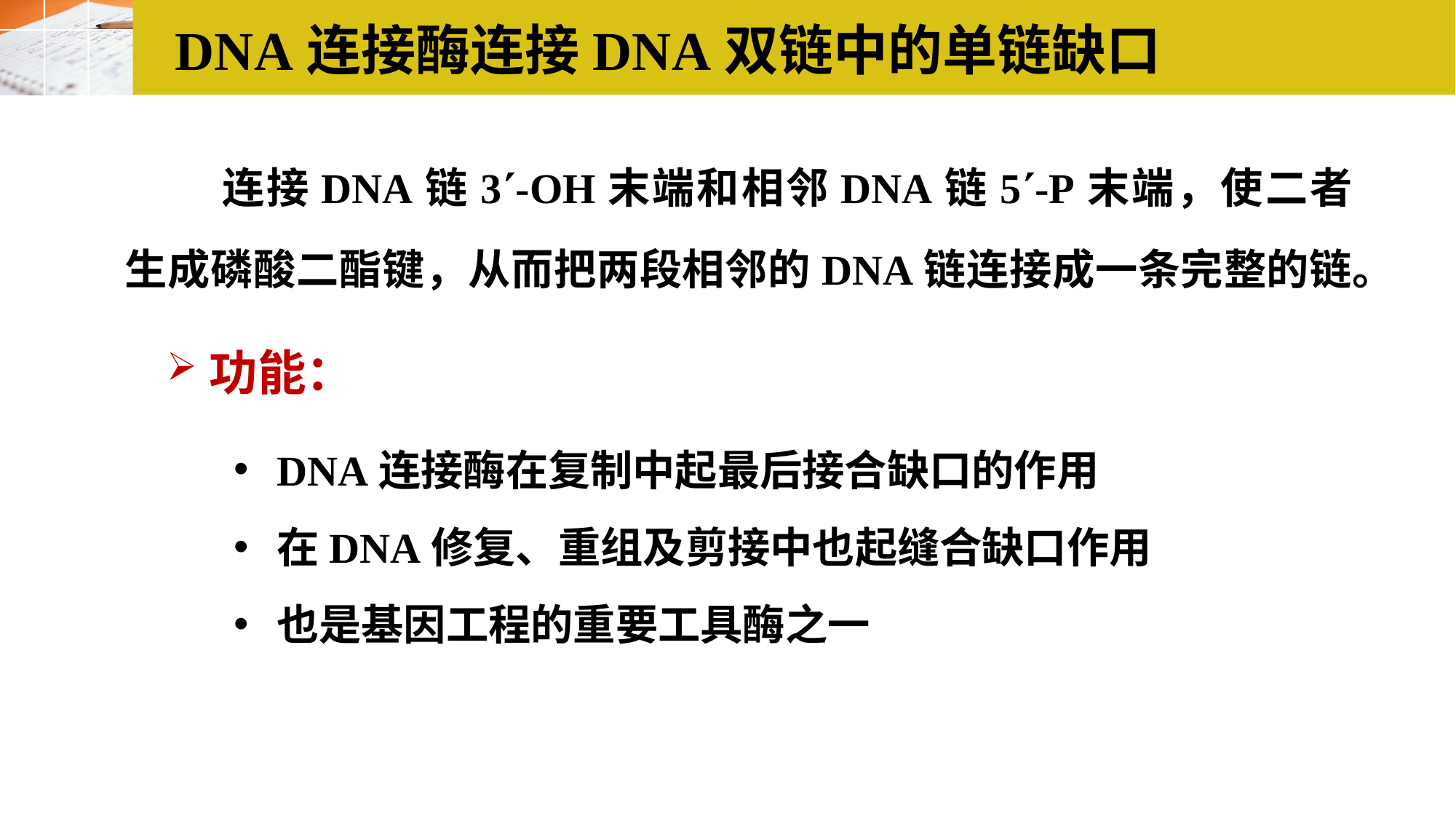

DNA连接酶连接DNA双链中的单链缺口
连接DNA链3′-OH末端和相邻DNA链5′-P末端，使二者生成磷酸二酯键，从而把两段相邻的DNA链连接成一条完整的链。
功能：
DNA连接酶在复制中起最后接合缺口的作用
在DNA修复、重组及剪接中也起缝合缺口作用
也是基因工程的重要工具酶之一